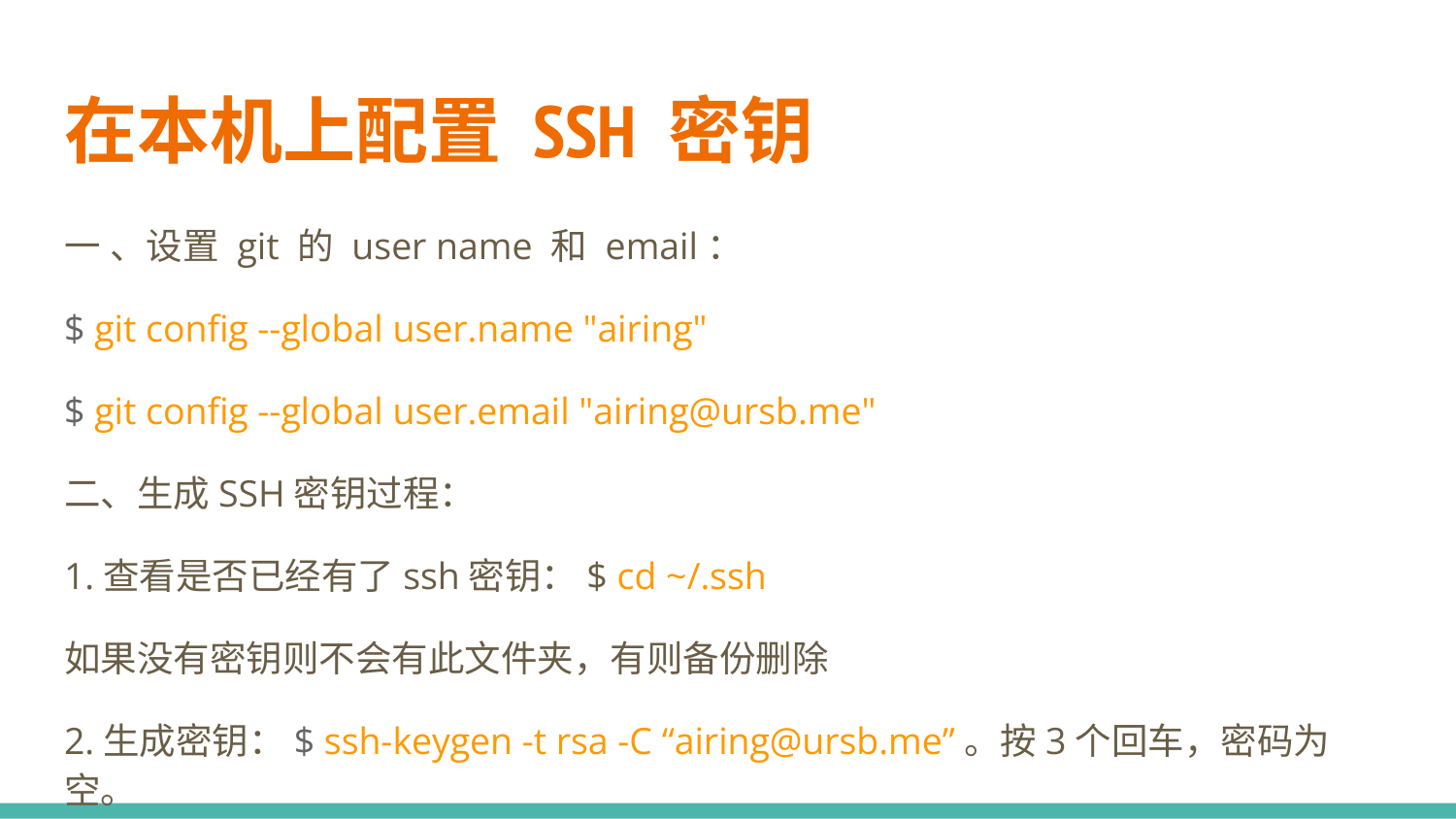

# 在本机上配置 SSH 密钥
一 、设置 git 的 user name 和 email：
$ git config --global user.name "airing"
$ git config --global user.email "airing@ursb.me"
二、生成SSH密钥过程：
1.查看是否已经有了ssh密钥：$ cd ~/.ssh
如果没有密钥则不会有此文件夹，有则备份删除
2.生成密钥：$ ssh-keygen -t rsa -C “airing@ursb.me”。按3个回车，密码为空。